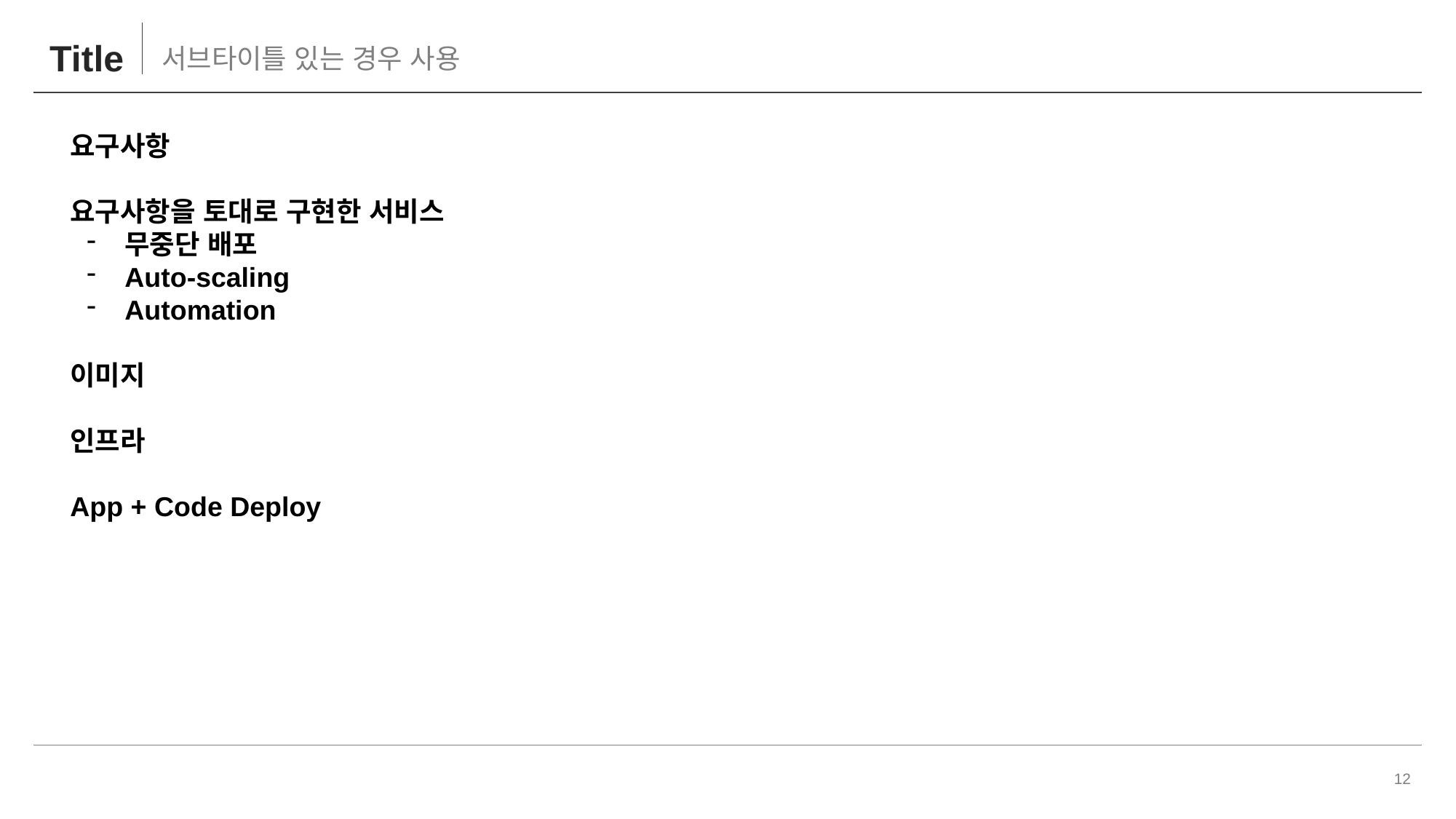

# Title
서브타이틀 있는 경우 사용
요구사항

요구사항을 토대로 구현한 서비스
무중단 배포
Auto-scaling
Automation

이미지

인프라

App + Code Deploy